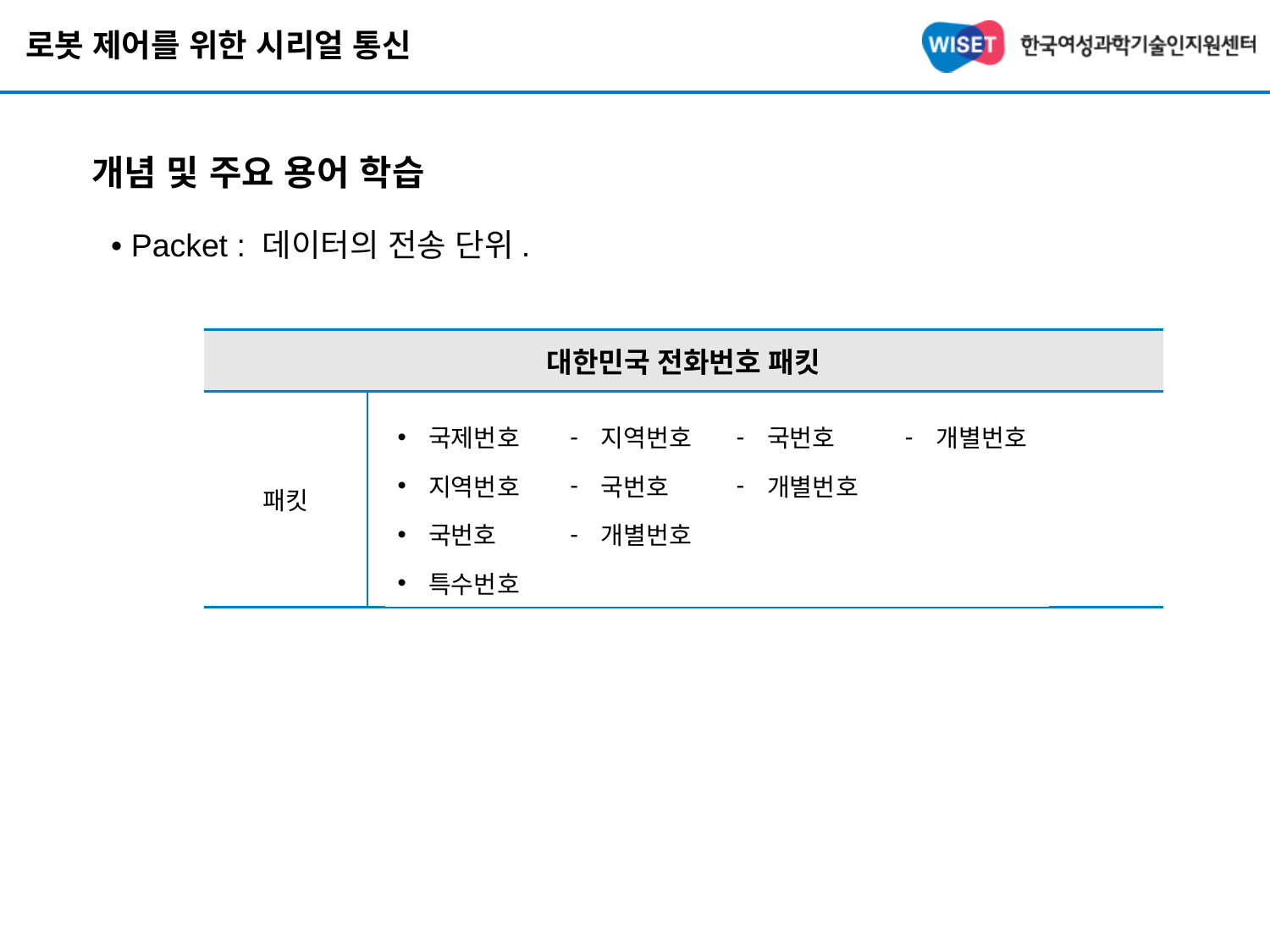

# 로봇 제어를 위한 시리얼 통신
개념 및 주요 용어 학습
• Packet : 데이터의 전송 단위.
| 대한민국 전화번호 패킷 |  |
| --- | --- |
| 패킷 |  |
| • | 국제번호 | - | 지역번호 | - | 국번호 | - | 개별번호 |
| --- | --- | --- | --- | --- | --- | --- | --- |
| • | 지역번호 | - | 국번호 | - | 개별번호 |  |  |
| • | 국번호 | - | 개별번호 |  |  |  |  |
| • | 특수번호 |  |  |  |  |  |  |